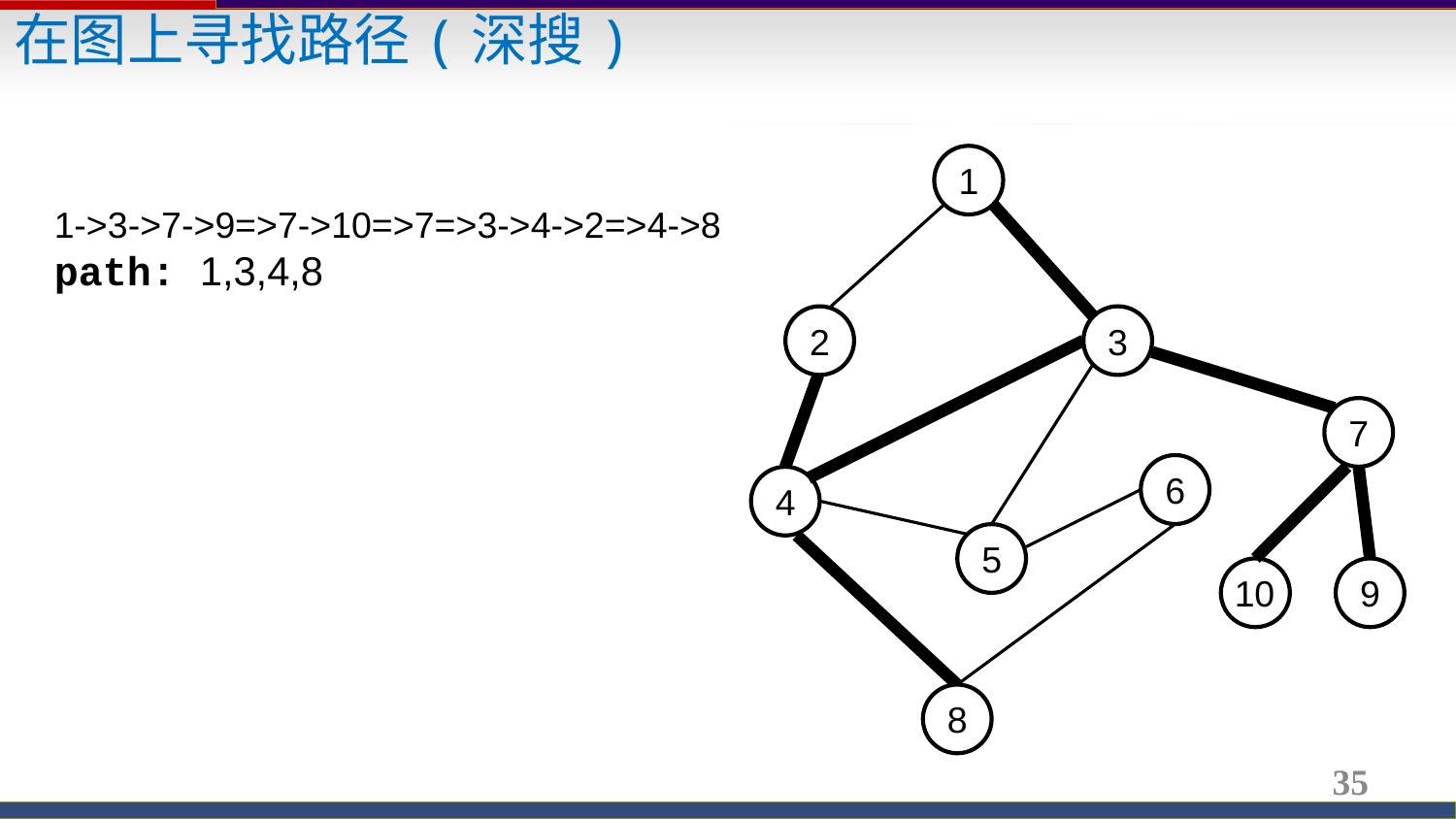

在图上寻找路径(深搜)

1
1->3->7->9=>7->10=>7=>3->4->2=>4->8
path: 1,3,4,8
2
3
7
6
4
5

9
10
8